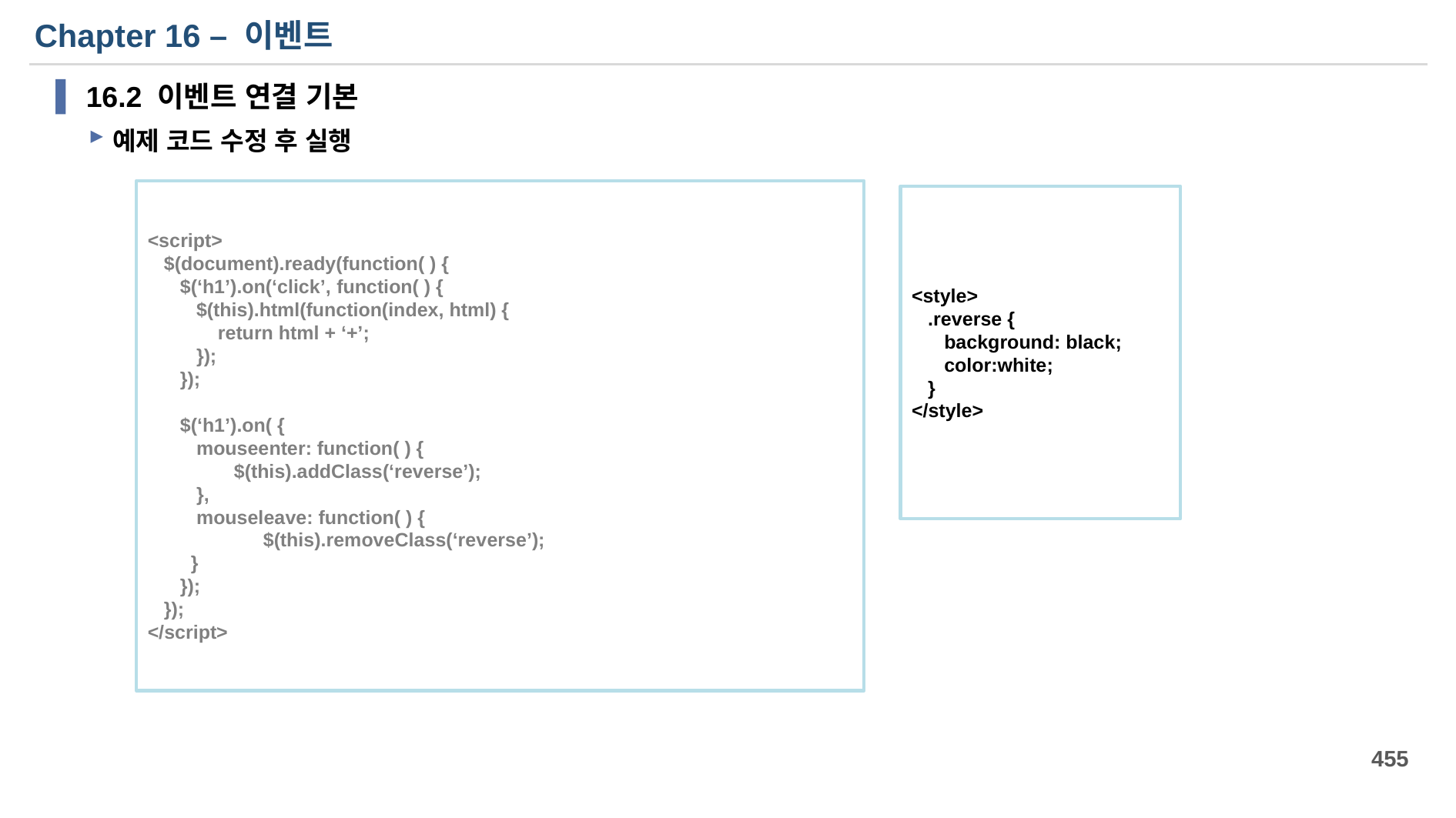

# Chapter 16 – 이벤트
16.2 이벤트 연결 기본
예제 코드 수정 후 실행

<script>
   $(document).ready(function( ) {
      $(‘h1’).on(‘click’, function( ) {
         $(this).html(function(index, html) {
             return html + ‘+’;
         });
      });

      $(‘h1’).on( {
         mouseenter: function( ) {
                $(this).addClass(‘reverse’);
         },
         mouseleave: function( ) {
   	$(this).removeClass(‘reverse’);
        }
      });
   });
</script>
<style>
   .reverse {
      background: black;
      color:white;
   }
</style>
455